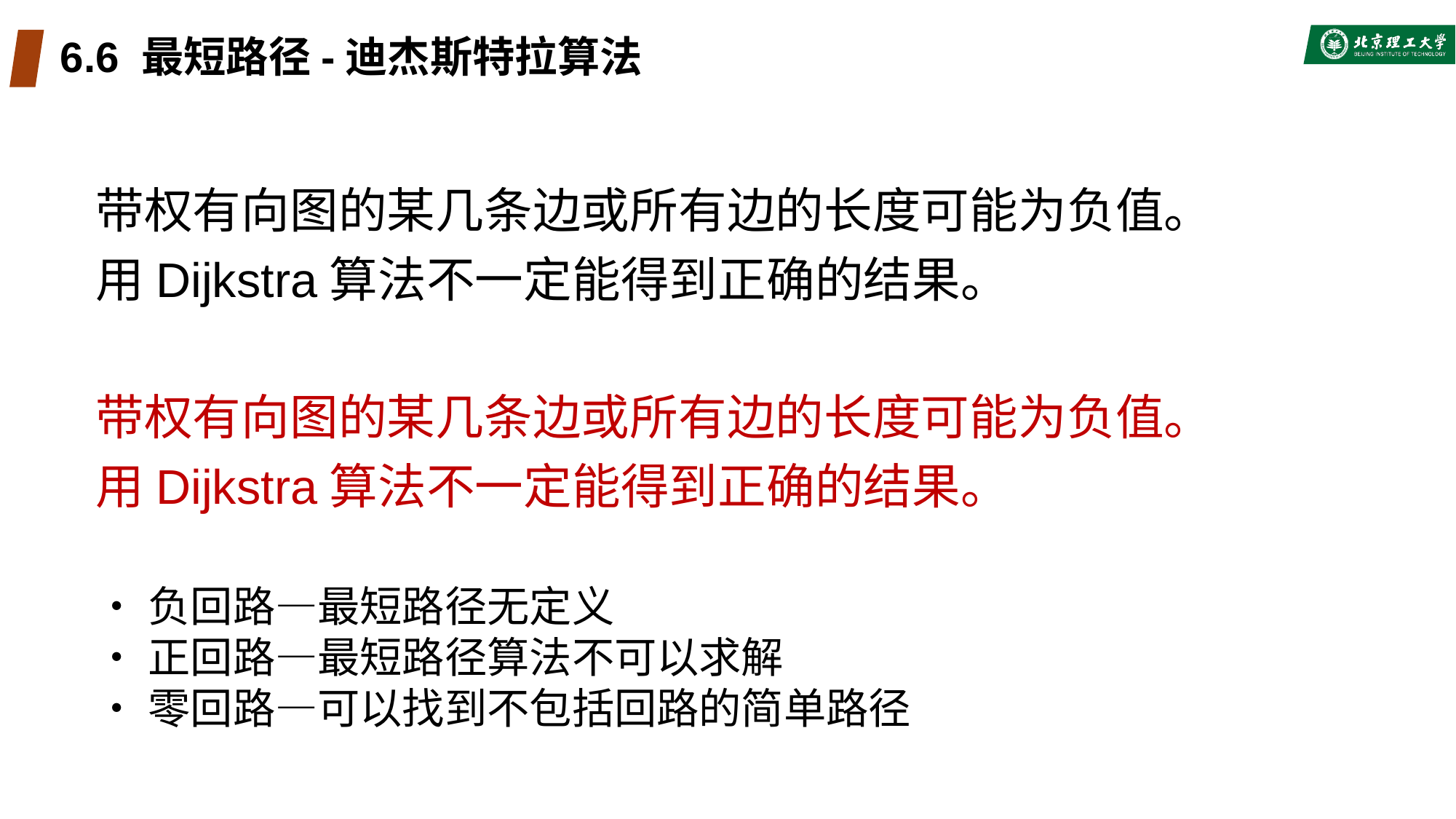

# 6.6 最短路径-迪杰斯特拉算法
带权有向图的某几条边或所有边的长度可能为负值。
用Dijkstra算法不一定能得到正确的结果。

带权有向图的某几条边或所有边的长度可能为负值。
用Dijkstra算法不一定能得到正确的结果。
•负回路—最短路径无定义
•正回路—最短路径算法不可以求解
•零回路—可以找到不包括回路的简单路径